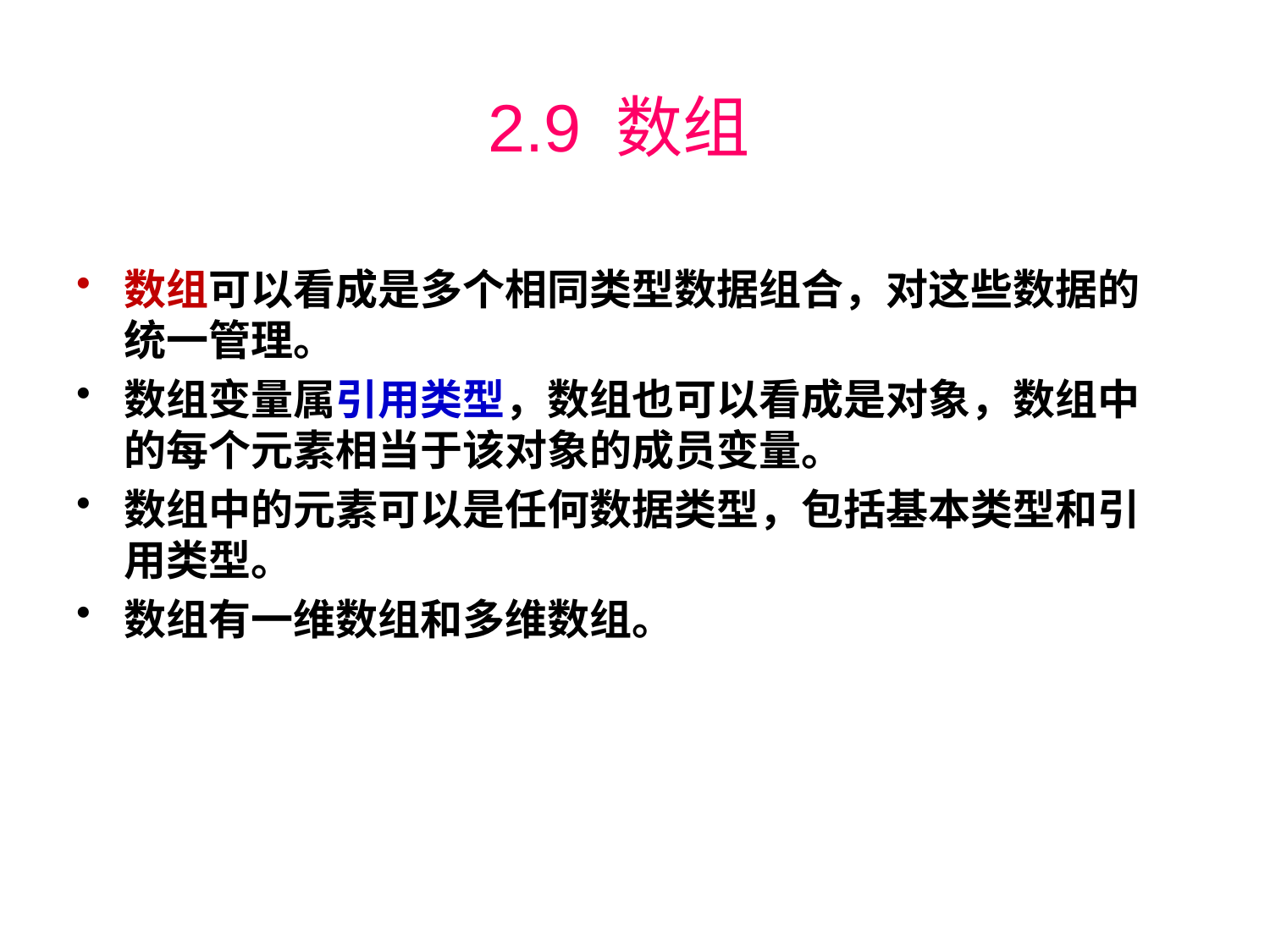

# 2.9 数组
数组可以看成是多个相同类型数据组合，对这些数据的统一管理。
数组变量属引用类型，数组也可以看成是对象，数组中的每个元素相当于该对象的成员变量。
数组中的元素可以是任何数据类型，包括基本类型和引用类型。
数组有一维数组和多维数组。